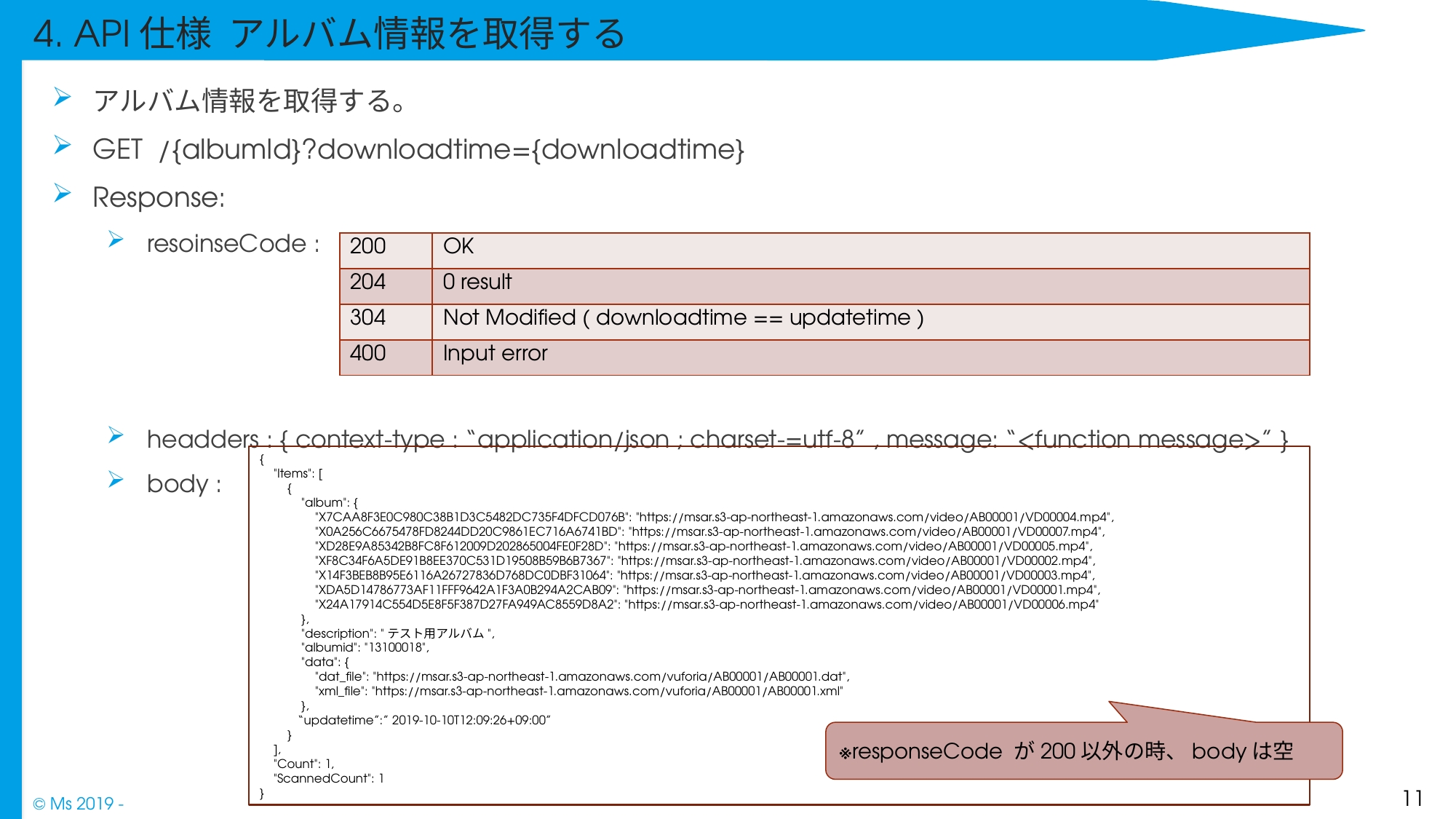

# 4. API仕様  アルバム情報を取得する
アルバム情報を取得する。
GET  /{albumId}?downloadtime={downloadtime}
Response:
resoinseCode :

headders : { context-type : “application/json ; charset-=utf-8” , message: “<function message>” }
body :

| 200 | OK |
| --- | --- |
| 204 | 0 result |
| 304 | Not Modified ( downloadtime == updatetime ) |
| 400 | Input error |
{
    "Items": [
        {
            "album": {
                "X7CAA8F3E0C980C38B1D3C5482DC735F4DFCD076B": "https://msar.s3-ap-northeast-1.amazonaws.com/video/AB00001/VD00004.mp4",
                "X0A256C6675478FD8244DD20C9861EC716A6741BD": "https://msar.s3-ap-northeast-1.amazonaws.com/video/AB00001/VD00007.mp4",
                "XD28E9A85342B8FC8F612009D202865004FE0F28D": "https://msar.s3-ap-northeast-1.amazonaws.com/video/AB00001/VD00005.mp4",
                "XF8C34F6A5DE91B8EE370C531D19508B59B6B7367": "https://msar.s3-ap-northeast-1.amazonaws.com/video/AB00001/VD00002.mp4",
                "X14F3BEB8B95E6116A26727836D768DC0DBF31064": "https://msar.s3-ap-northeast-1.amazonaws.com/video/AB00001/VD00003.mp4",
                "XDA5D14786773AF11FFF9642A1F3A0B294A2CAB09": "https://msar.s3-ap-northeast-1.amazonaws.com/video/AB00001/VD00001.mp4",
                "X24A17914C554D5E8F5F387D27FA949AC8559D8A2": "https://msar.s3-ap-northeast-1.amazonaws.com/video/AB00001/VD00006.mp4"
            },
            "description": "テスト用アルバム",
            "albumid": "13100018",
            "data": {
                "dat_file": "https://msar.s3-ap-northeast-1.amazonaws.com/vuforia/AB00001/AB00001.dat",
                "xml_file": "https://msar.s3-ap-northeast-1.amazonaws.com/vuforia/AB00001/AB00001.xml"
            },
           “updatetime”:” 2019-10-10T12:09:26+09:00”
        }
    ],
    "Count": 1,
    "ScannedCount": 1
}
※responseCode が200以外の時、bodyは空
11